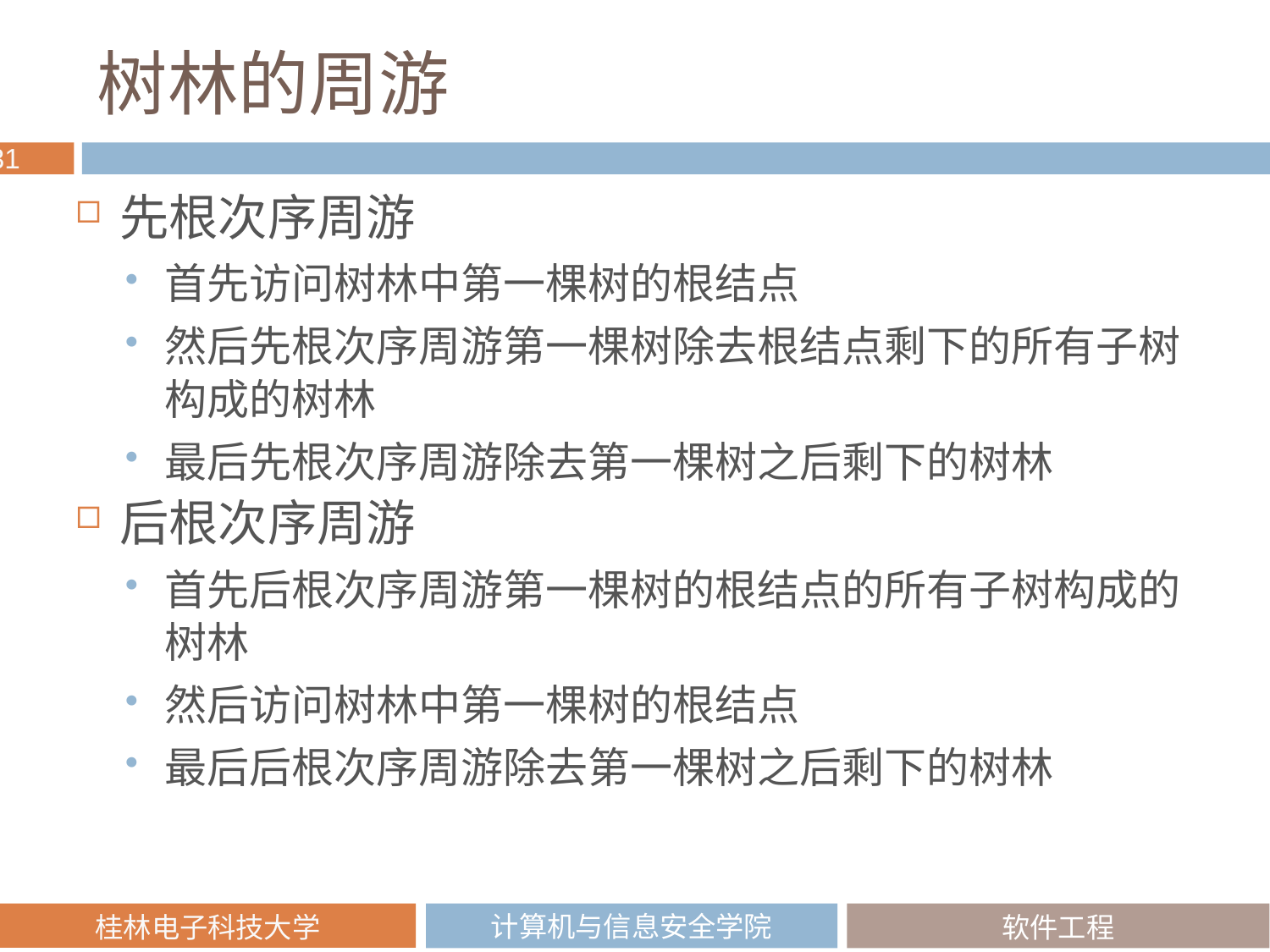

# 树林的周游
先根次序周游
首先访问树林中第一棵树的根结点
然后先根次序周游第一棵树除去根结点剩下的所有子树构成的树林
最后先根次序周游除去第一棵树之后剩下的树林
后根次序周游
首先后根次序周游第一棵树的根结点的所有子树构成的树林
然后访问树林中第一棵树的根结点
最后后根次序周游除去第一棵树之后剩下的树林